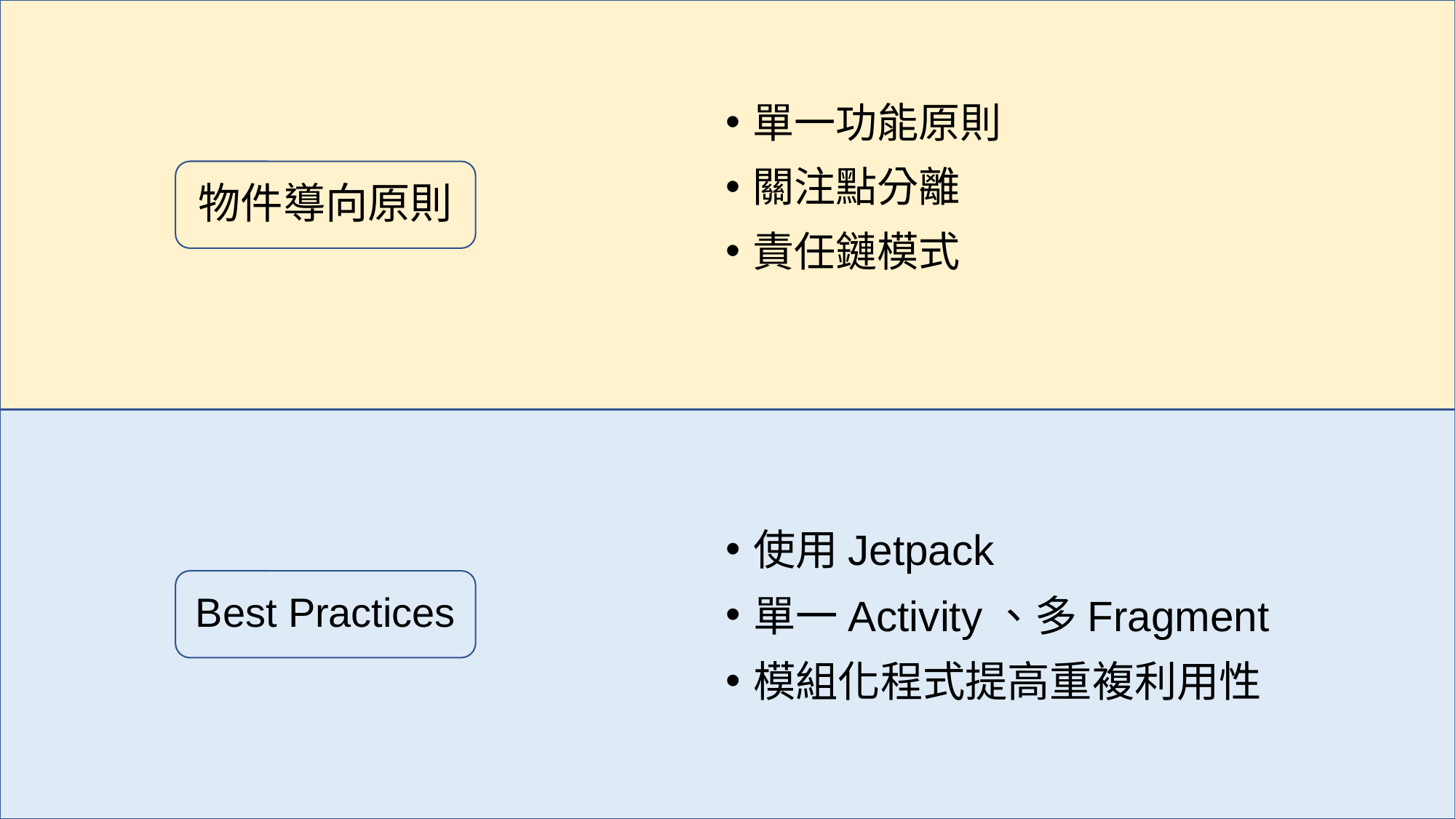

單一功能原則
關注點分離
責任鏈模式

物件導向原則

使用Jetpack
單一Activity、多Fragment
模組化程式提高重複利用性

Best Practices